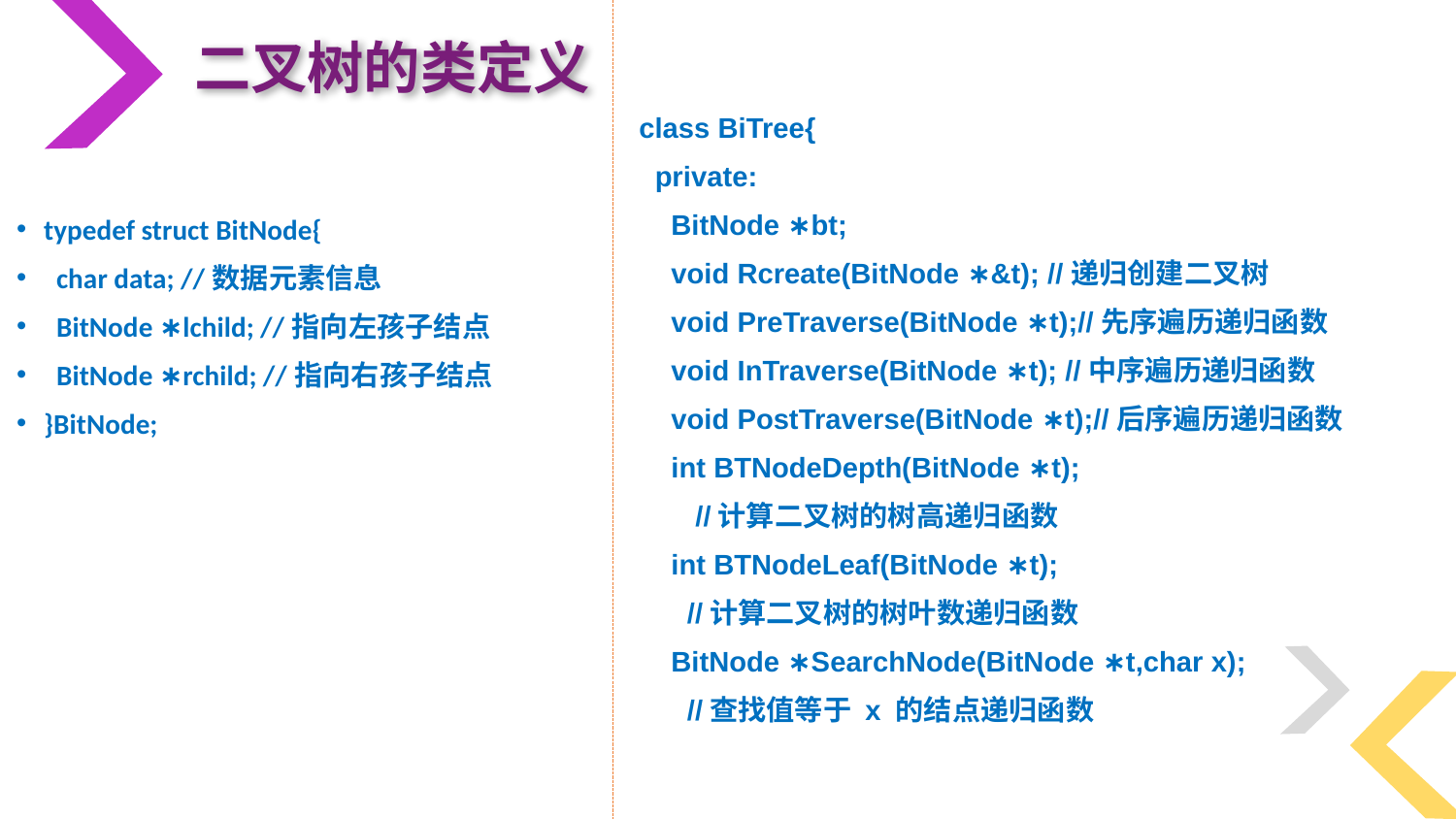

二叉树的类定义
class BiTree{
  private:
    BitNode ∗bt;
    void Rcreate(BitNode ∗&t); //递归创建二叉树
    void PreTraverse(BitNode ∗t);//先序遍历递归函数
    void InTraverse(BitNode ∗t); //中序遍历递归函数
    void PostTraverse(BitNode ∗t);//后序遍历递归函数
    int BTNodeDepth(BitNode ∗t);
       //计算二叉树的树高递归函数
    int BTNodeLeaf(BitNode ∗t);
      //计算二叉树的树叶数递归函数
    BitNode ∗SearchNode(BitNode ∗t,char x);
      //查找值等于 x 的结点递归函数

typedef struct BitNode{
  char data; //数据元素信息
  BitNode ∗lchild; //指向左孩子结点
  BitNode ∗rchild; //指向右孩子结点
}BitNode;